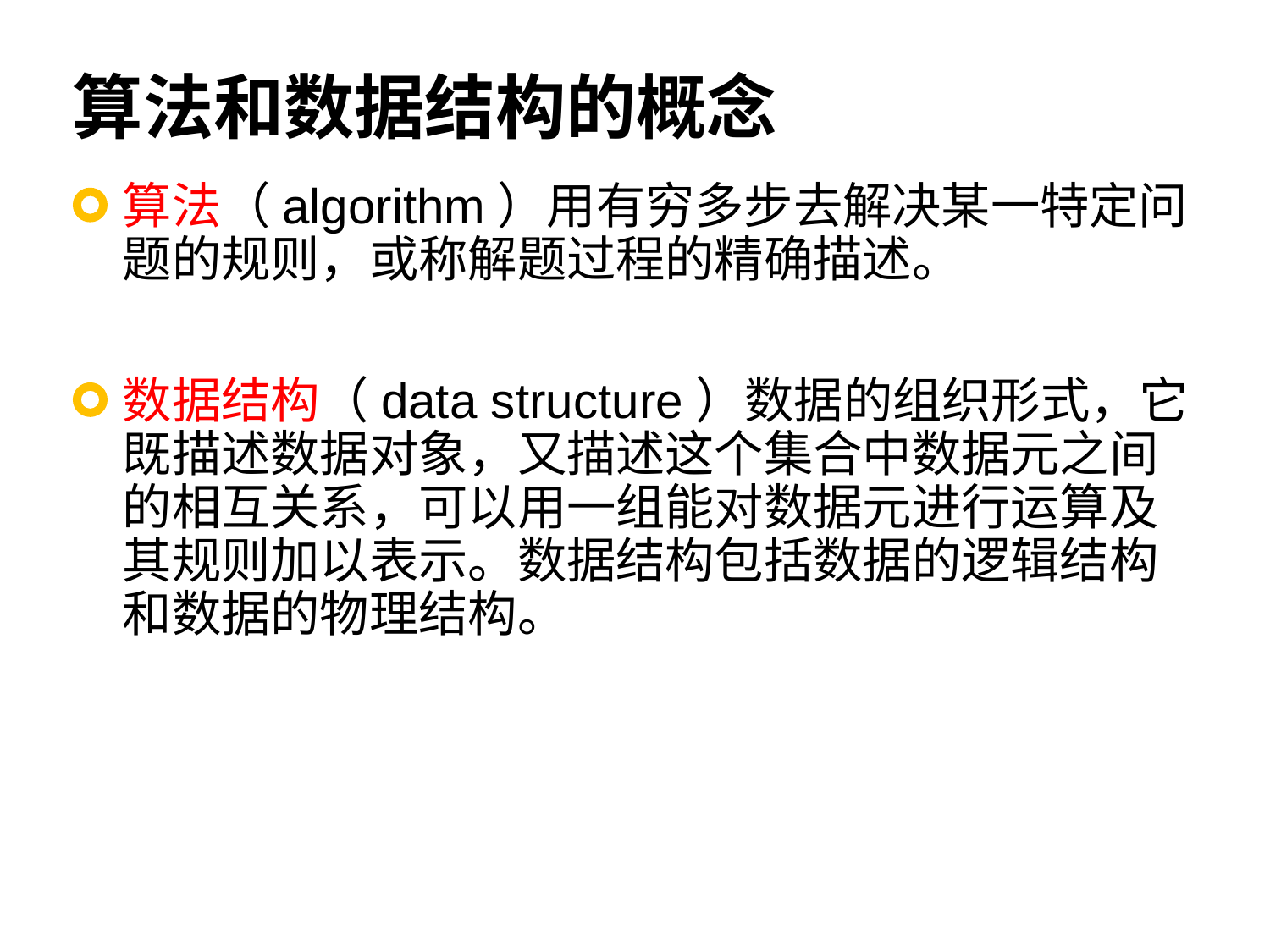

# 算法和数据结构的概念
算法（algorithm）用有穷多步去解决某一特定问题的规则，或称解题过程的精确描述。

数据结构（data structure）数据的组织形式，它既描述数据对象，又描述这个集合中数据元之间的相互关系，可以用一组能对数据元进行运算及其规则加以表示。数据结构包括数据的逻辑结构和数据的物理结构。